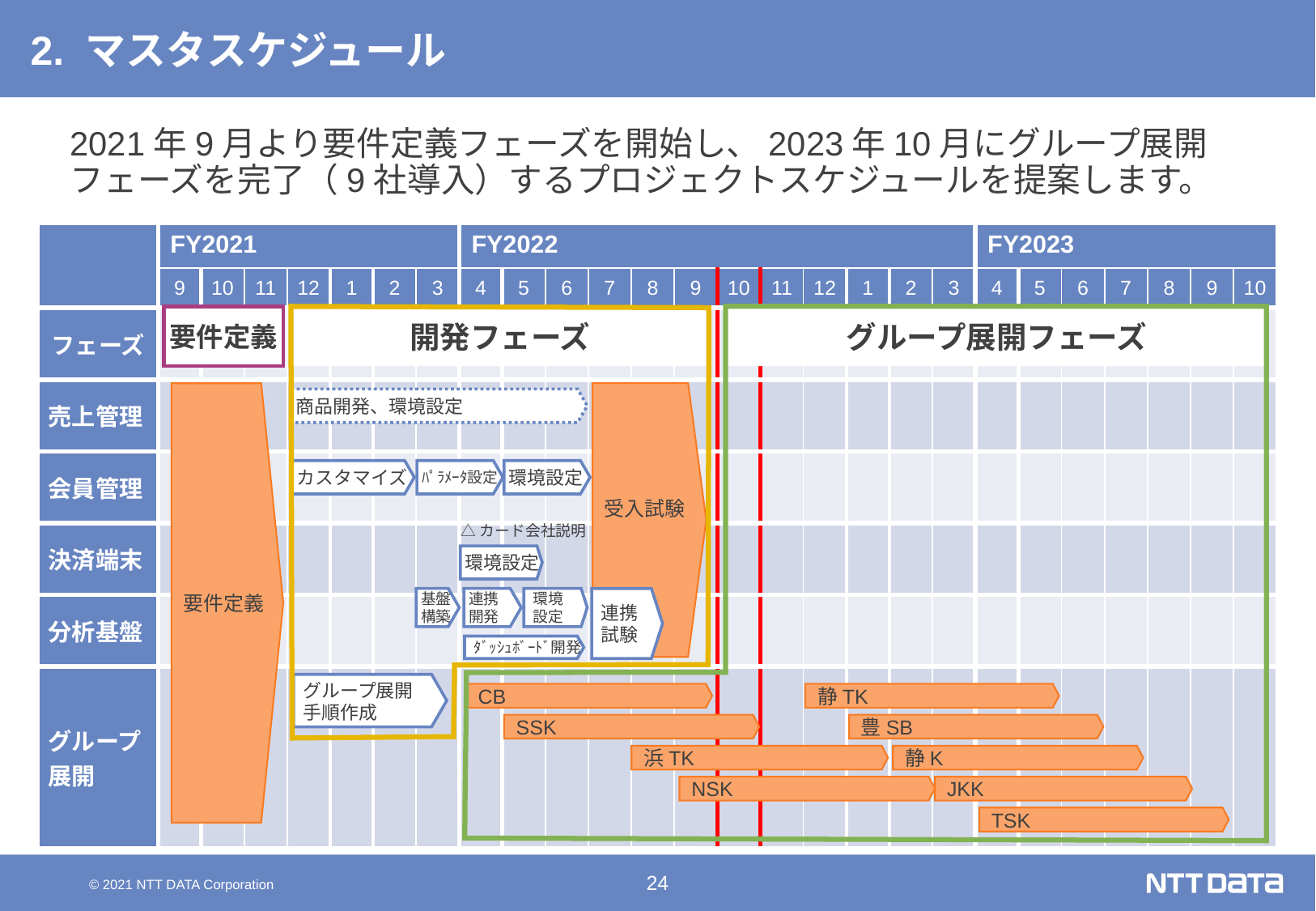

# 2. マスタスケジュール
2021年9月より要件定義フェーズを開始し、2023年10月にグループ展開フェーズを完了（9社導入）するプロジェクトスケジュールを提案します。
|  | FY2021 |  |  |  |  |  |  | FY2022 |  |  |  |  |  |  |  |  |  |  |  | FY2023 |  |  |  |  |  |  |
| --- | --- | --- | --- | --- | --- | --- | --- | --- | --- | --- | --- | --- | --- | --- | --- | --- | --- | --- | --- | --- | --- | --- | --- | --- | --- | --- |
|  | 9 | 10 | 11 | 12 | 1 | 2 | 3 | 4 | 5 | 6 | 7 | 8 | 9 | 10 | 11 | 12 | 1 | 2 | 3 | 4 | 5 | 6 | 7 | 8 | 9 | 10 |
| フェーズ |  |  |  |  |  |  |  |  |  |  |  |  |  |  |  |  |  |  |  |  |  |  |  |  |  |  |
| 売上管理 |  |  |  |  |  |  |  |  |  |  |  |  |  |  |  |  |  |  |  |  |  |  |  |  |  |  |
| 会員管理 |  |  |  |  |  |  |  |  |  |  |  |  |  |  |  |  |  |  |  |  |  |  |  |  |  |  |
| 決済端末 |  |  |  |  |  |  |  |  |  |  |  |  |  |  |  |  |  |  |  |  |  |  |  |  |  |  |
| 分析基盤 |  |  |  |  |  |  |  |  |  |  |  |  |  |  |  |  |  |  |  |  |  |  |  |  |  |  |
| グループ展開 |  |  |  |  |  |  |  |  |  |  |  |  |  |  |  |  |  |  |  |  |  |  |  |  |  |  |

要件定義
開発フェーズ

グループ展開フェーズ
要件定義
受入試験

商品開発、環境設定
カスタマイズ
ﾊﾟﾗﾒｰﾀ設定
環境設定
△カード会社説明
環境設定
基盤
構築
連携
開発
環境
設定
ﾀﾞｯｼｭﾎﾞｰﾄﾞ開発
連携
試験
グループ展開
手順作成
CB
静TK
SSK
豊SB
浜TK
静K
NSK
JKK
TSK